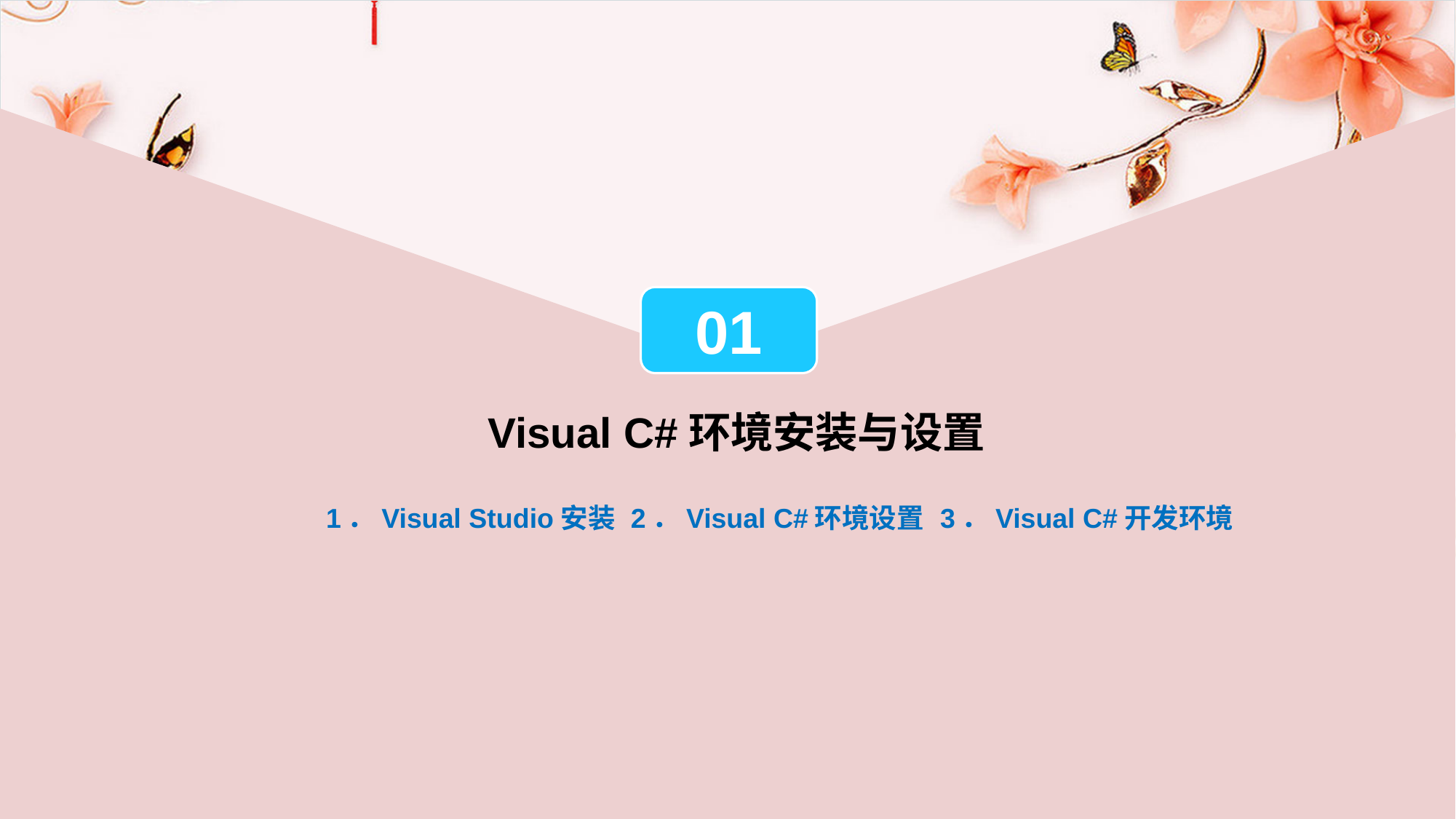

01
Visual C#环境安装与设置
1．Visual Studio安装
2．Visual C#环境设置
3．Visual C#开发环境